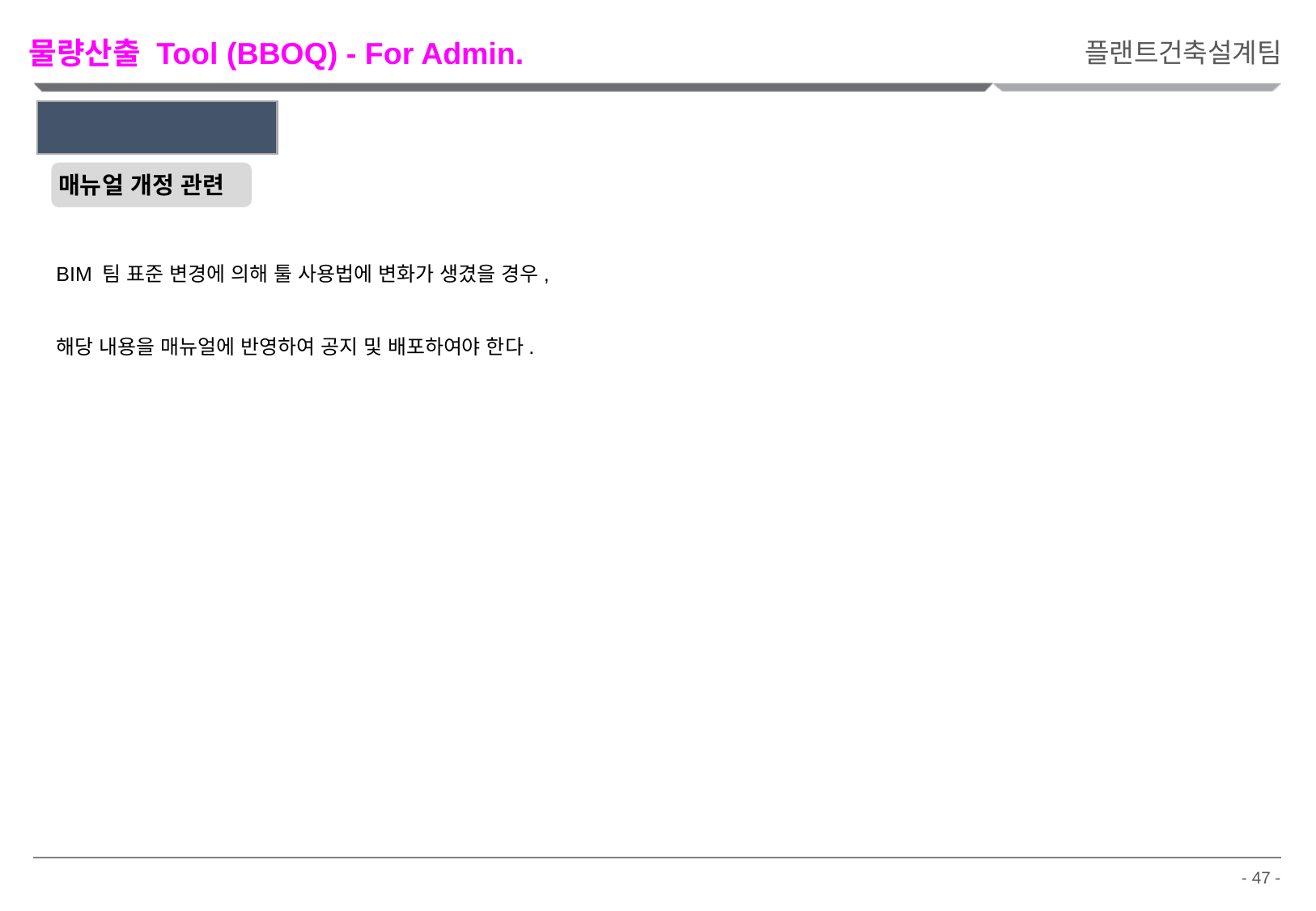

물량산출 Tool (BBOQ) - For Admin.
플랜트건축설계팀
2. Admin.’s Role
매뉴얼 개정 관련
BIM 팀 표준 변경에 의해 툴 사용법에 변화가 생겼을 경우,

해당 내용을 매뉴얼에 반영하여 공지 및 배포하여야 한다.